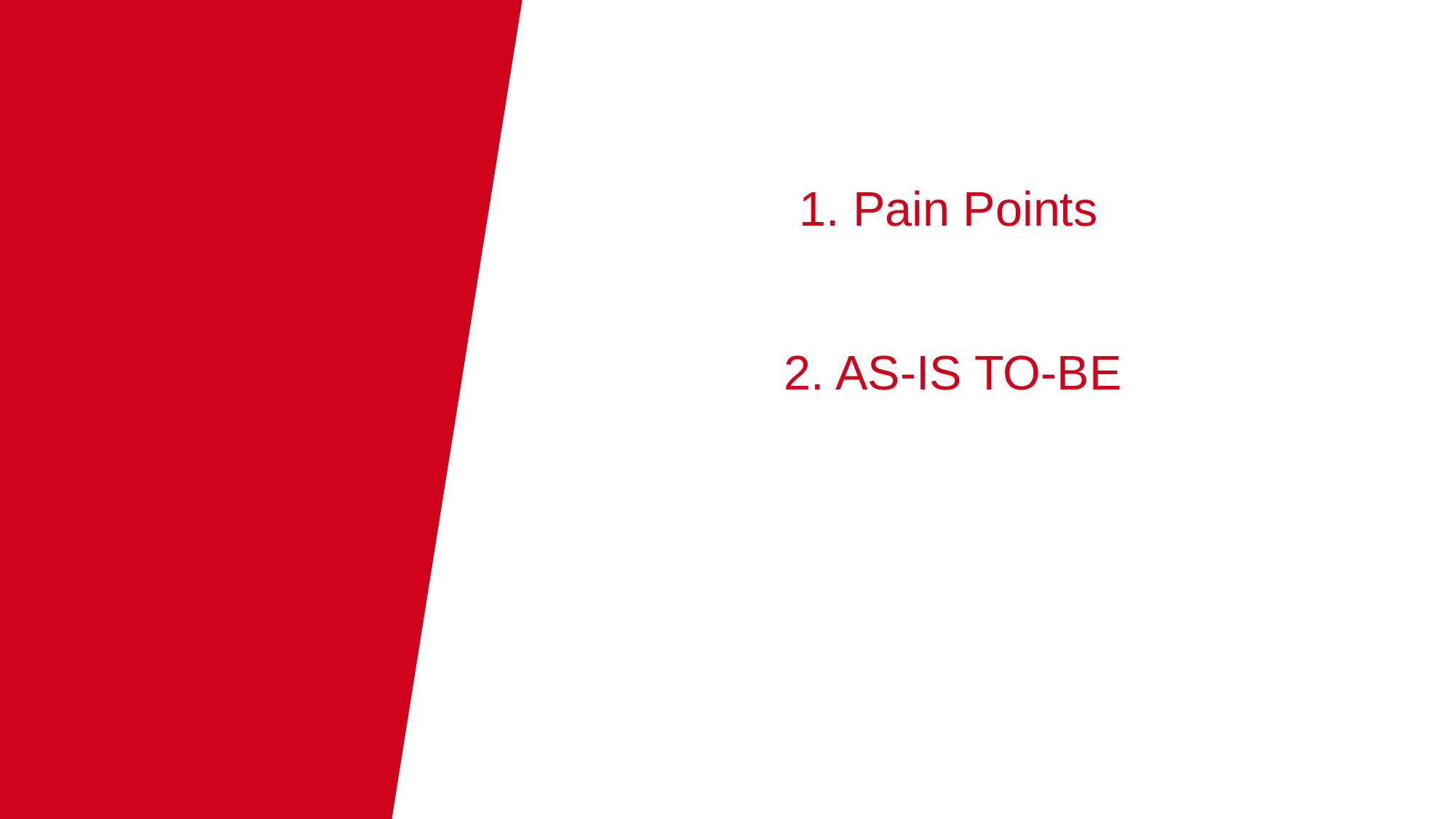

서비스 분석
1. Pain Points
2. AS-IS TO-BE